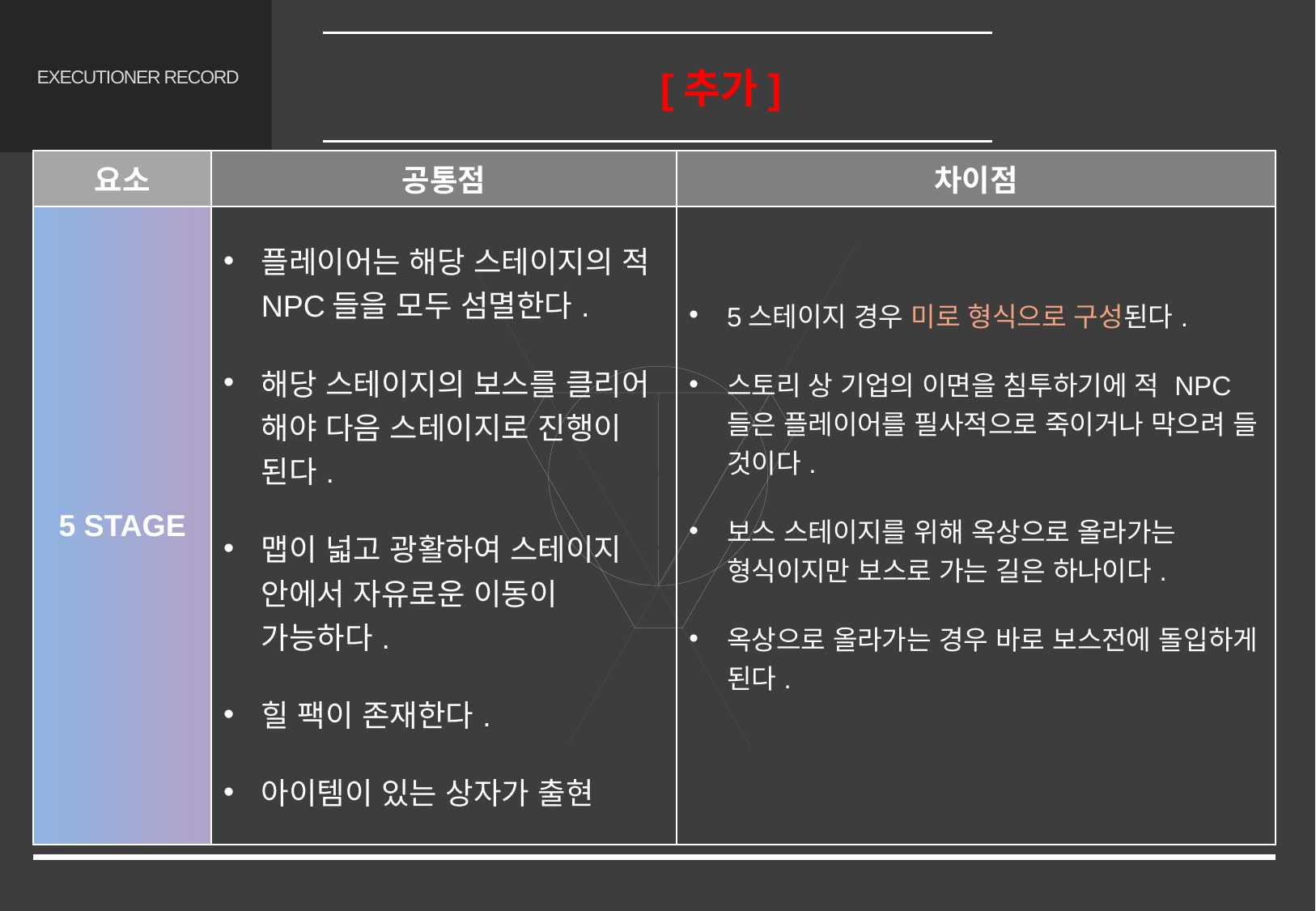

레벨 디자인
4.4 맵 [추가]
# EXECUTIONER RECORD
| 요소 | 공통점 | 차이점 |
| --- | --- | --- |
| 5 STAGE | 플레이어는 해당 스테이지의 적 NPC들을 모두 섬멸한다. 해당 스테이지의 보스를 클리어 해야 다음 스테이지로 진행이 된다. 맵이 넓고 광활하여 스테이지 안에서 자유로운 이동이 가능하다. 힐 팩이 존재한다. 아이템이 있는 상자가 출현 | 5스테이지 경우 미로 형식으로 구성된다. 스토리 상 기업의 이면을 침투하기에 적 NPC들은 플레이어를 필사적으로 죽이거나 막으려 들 것이다. 보스 스테이지를 위해 옥상으로 올라가는 형식이지만 보스로 가는 길은 하나이다. 옥상으로 올라가는 경우 바로 보스전에 돌입하게 된다. |

47/65